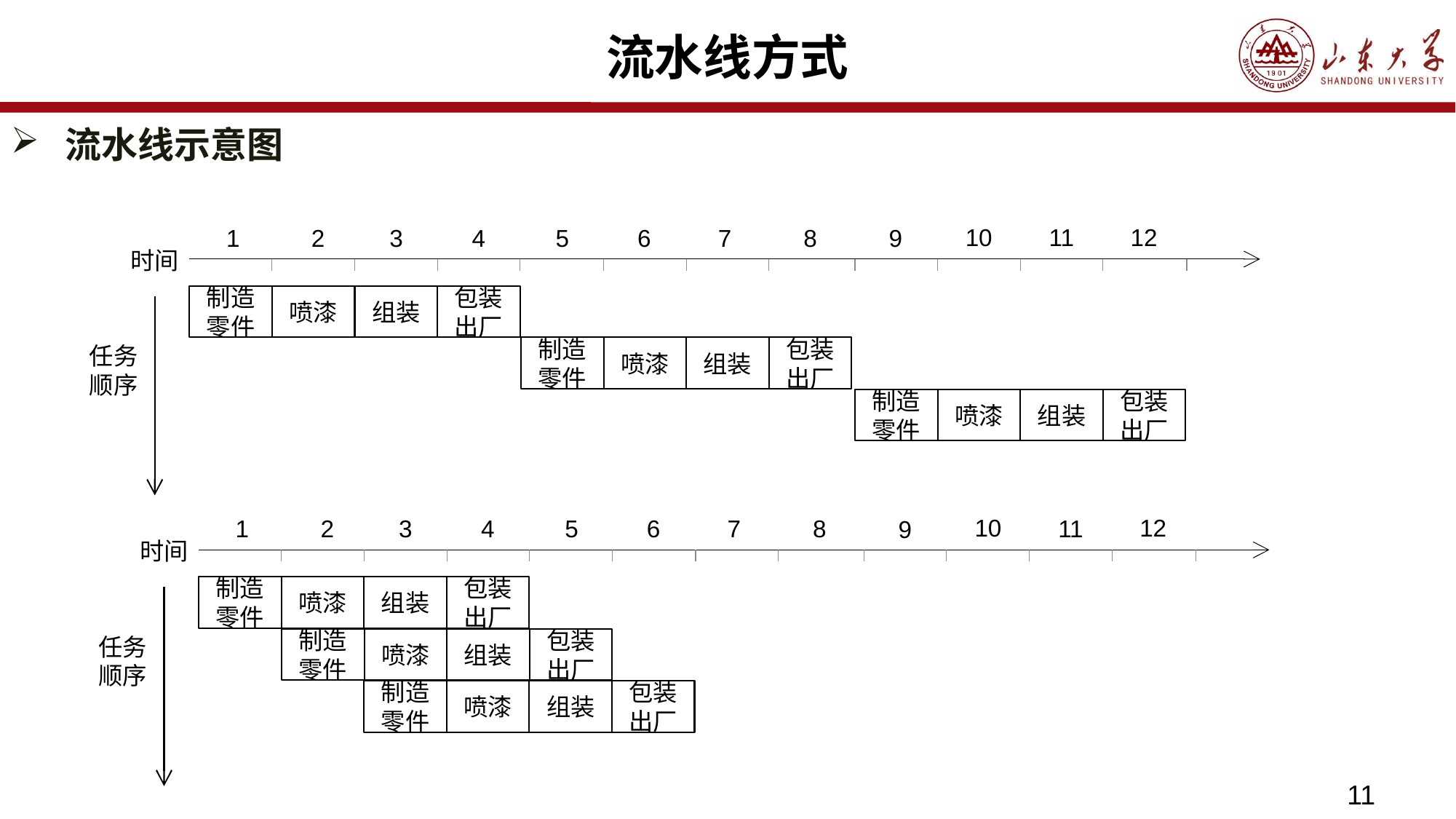

# 流水线方式
流水线示意图
10
12
11
3
4
5
6
7
8
1
2
9
时间
制造零件
喷漆
组装
包装出厂
制造零件
喷漆
组装
包装出厂
任务顺序
制造零件
喷漆
组装
包装出厂
10
12
11
3
4
5
6
7
8
1
2
9
时间
制造零件
喷漆
组装
包装出厂
制造零件
喷漆
组装
包装出厂
任务顺序
制造零件
喷漆
组装
包装出厂
11